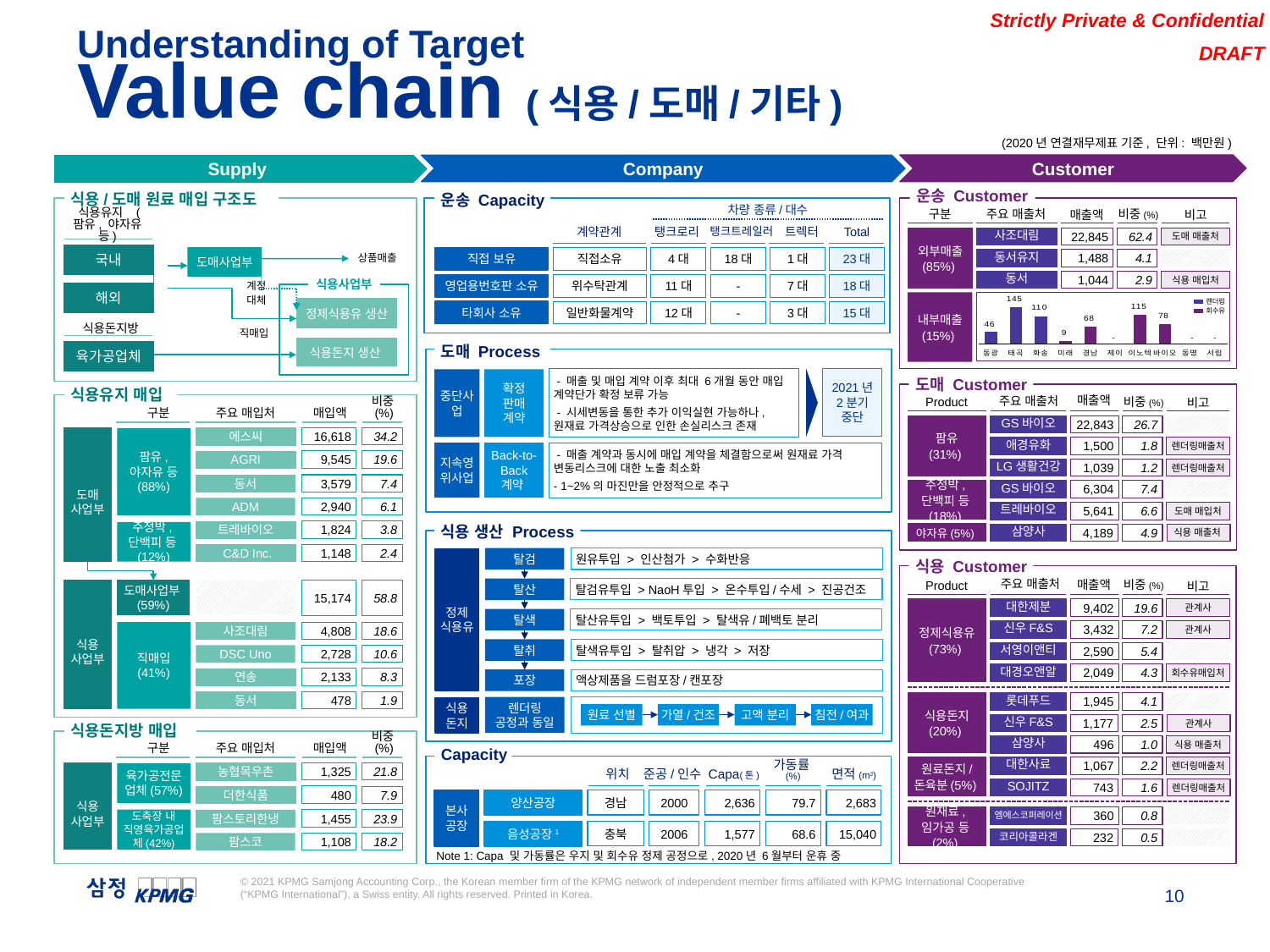

Understanding of Target
Value chain (식용/도매/기타)
(2020년 연결재무제표 기준, 단위: 백만원)
Customer
Company
Supply
운송 Customer
식용/도매 원료 매입 구조도
운송 Capacity

차량 종류/대수
매출액
비고
구분
주요 매출처
비중(%)
 식용유지   (팜유, 야자유 등)
계약관계
탱크로리
트렉터
Total
탱크트레일러
외부매출
(85%)
사조대림
22,845
62.4
도매 매출처
국내
도매사업부
직접 보유
직접소유
4대
18대
1대
23대
동서유지
1,488
4.1

상품매출
동서
1,044
2.9
식용 매입처
영업용번호판 소유
위수탁관계
11대
-
7대
18대
식용사업부
해외

계정
대체
내부매출
(15%)

### Chart

| Category |  |
|---|---|
| 동광 | 45.7317 |
| 태곡 | 144.67323 |
| 화송 | 109.88618 |
| 미래 | 8.99544 |
| 경남 | 67.96706 |
| 제이 | 0.0 |
| 이노텍 | 115.17138 |
| 바이오 | 78.47174 |
| 동명 | 0.0 |
| 서림 | 0.0 |
렌더링
정제식용유 생산

타회사 소유
일반화물계약
12대
-
3대
15대
 식용돈지방
회수유

직매입
식용돈지 생산
도매 Process
육가공업체

2021년 2분기
중단
 - 매출 및 매입 계약 이후 최대 6개월 동안 매입 계약단가 확정 보류 가능
 - 시세변동을 통한 추가 이익실현 가능하나, 원재료 가격상승으로 인한 손실리스크 존재
중단사업
확정
판매
계약
도매 Customer
ㄹ
식용유지 매입
매출액
비고
Product
주요 매출처
비중(%)
비중(%)
구분
주요 매입처
매입액

팜유
(31%)
GS바이오
22,843
26.7

34.2
에스씨
16,618

도매
사업부
팜유, 야자유 등 (88%)
애경유화
1,500
1.8
렌더링매출처
지속영위사업
Back-to-Back 계약
 - 매출 계약과 동시에 매입 계약을 체결함으로써 원재료 가격 변동리스크에 대한 노출 최소화
- 1~2%의 마진만을 안정적으로 추구
19.6
AGRI
9,545
LG생활건강
1,039
1.2
렌더링매출처
동서
3,579
7.4
주정박,단백피 등(18%)
GS바이오
6,304
7.4

6.1
ADM
2,940
트레바이오
5,641
6.6
도매 매입처
3.8
트레바이오
1,824
식용 생산 Process
주정박,단백피 등(12%)
야자유(5%)
삼양사
4,189
4.9
식용 매출처

2.4
 C&D Inc.
1,148
탈검
원유투입 > 인산첨가 > 수화반응
정제
식용유
식용 Customer
ㄹ
매출액
비고
주요 매출처
Product
비중(%)
탈산
탈검유투입 > NaoH투입 > 온수투입/수세 > 진공건조
58.8
15,174

식용
사업부
도매사업부(59%)

정제식용유
(73%)
대한제분
9,402
19.6
관계사
탈색
탈산유투입 > 백토투입 > 탈색유/폐백토 분리
신우F&S
3,432
7.2
관계사
직매입
(41%)
사조대림
4,808
18.6
탈취
탈색유투입 > 탈취압 > 냉각 > 저장
서영이앤티
2,590
5.4

10.6
DSC Uno
2,728
대경오앤알
2,049
4.3
회수유매입처
8.3
연송
2,133
포장
액상제품을 드럼포장/캔포장
1.9
동서
478
식용돈지
(20%)
롯데푸드
1,945
4.1

렌더링 공정과 동일

식용
돈지
원료 선별
가열/건조
고액 분리
침전/여과
신우F&S
1,177
2.5
관계사
식용돈지방 매입
비중(%)
구분
주요 매입처
매입액

삼양사
496
1.0
식용 매출처
Capacity

원료돈지/
돈육분(5%)
대한사료
1,067
2.2
렌더링매출처
위치
준공/인수
Capa(톤)
가동률(%)
면적(m2)
21.8
농협목우촌
1,325

식용
사업부
육가공전문업체(57%)
SOJITZ
743
1.6
렌더링매출처
더한식품
480
7.9
본사
공장
양산공장
경남
2000
2,636
79.7
2,683
원재료,임가공 등(2%)
360
0.8

엠에스코퍼레이션
도축장 내 직영육가공업체(42%)
팜스토리한냉
1,455
23.9
음성공장1
충북
2006
1,577
68.6
15,040
코리아콜라겐
232
0.5

18.2
팜스코
1,108
Note 1: Capa 및 가동률은 우지 및 회수유 정제 공정으로, 2020년 6월부터 운휴 중